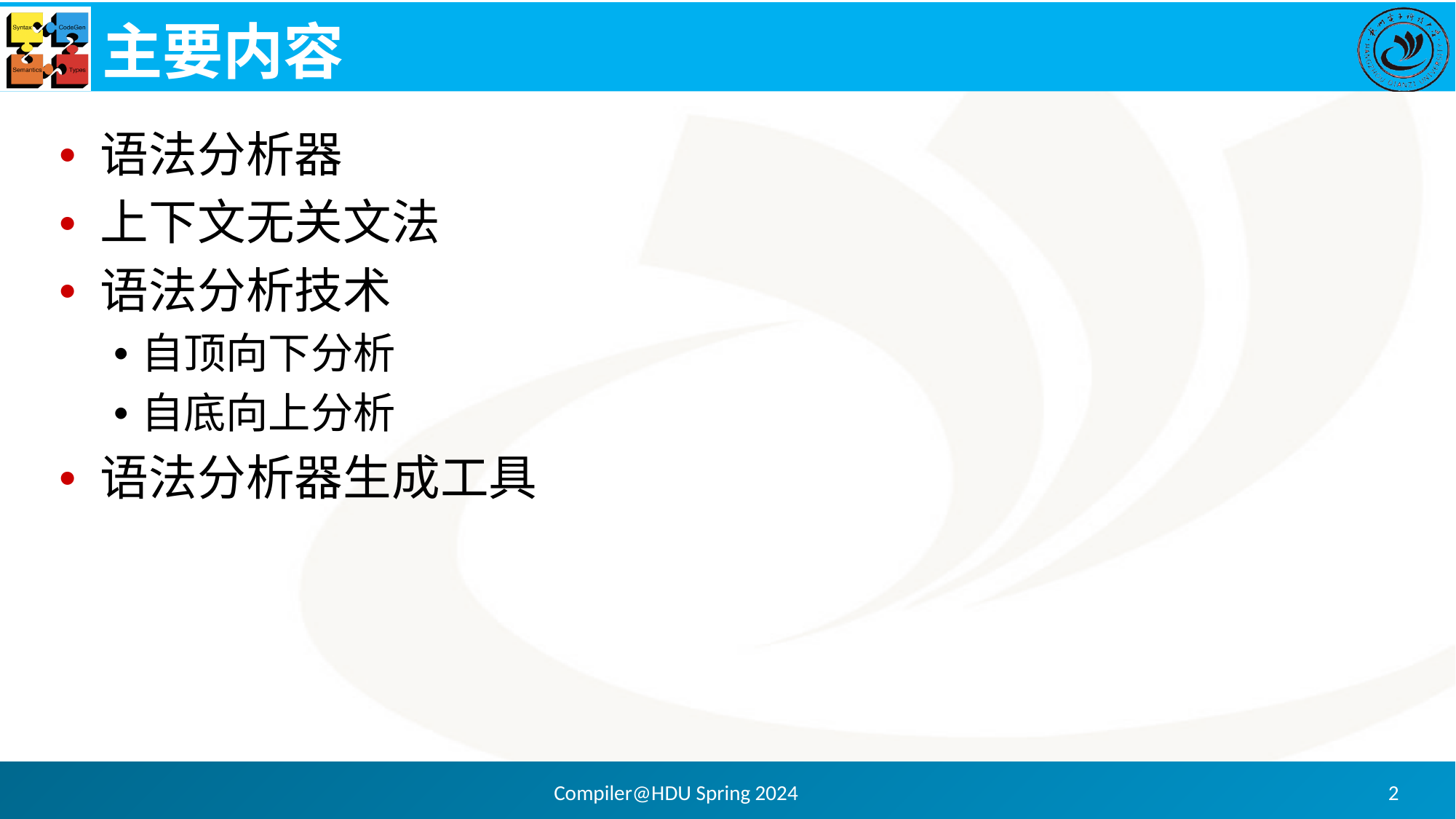

# 主要内容
语法分析器
上下文无关文法
语法分析技术
自顶向下分析
自底向上分析
语法分析器生成工具
Compiler@HDU Spring 2024
2